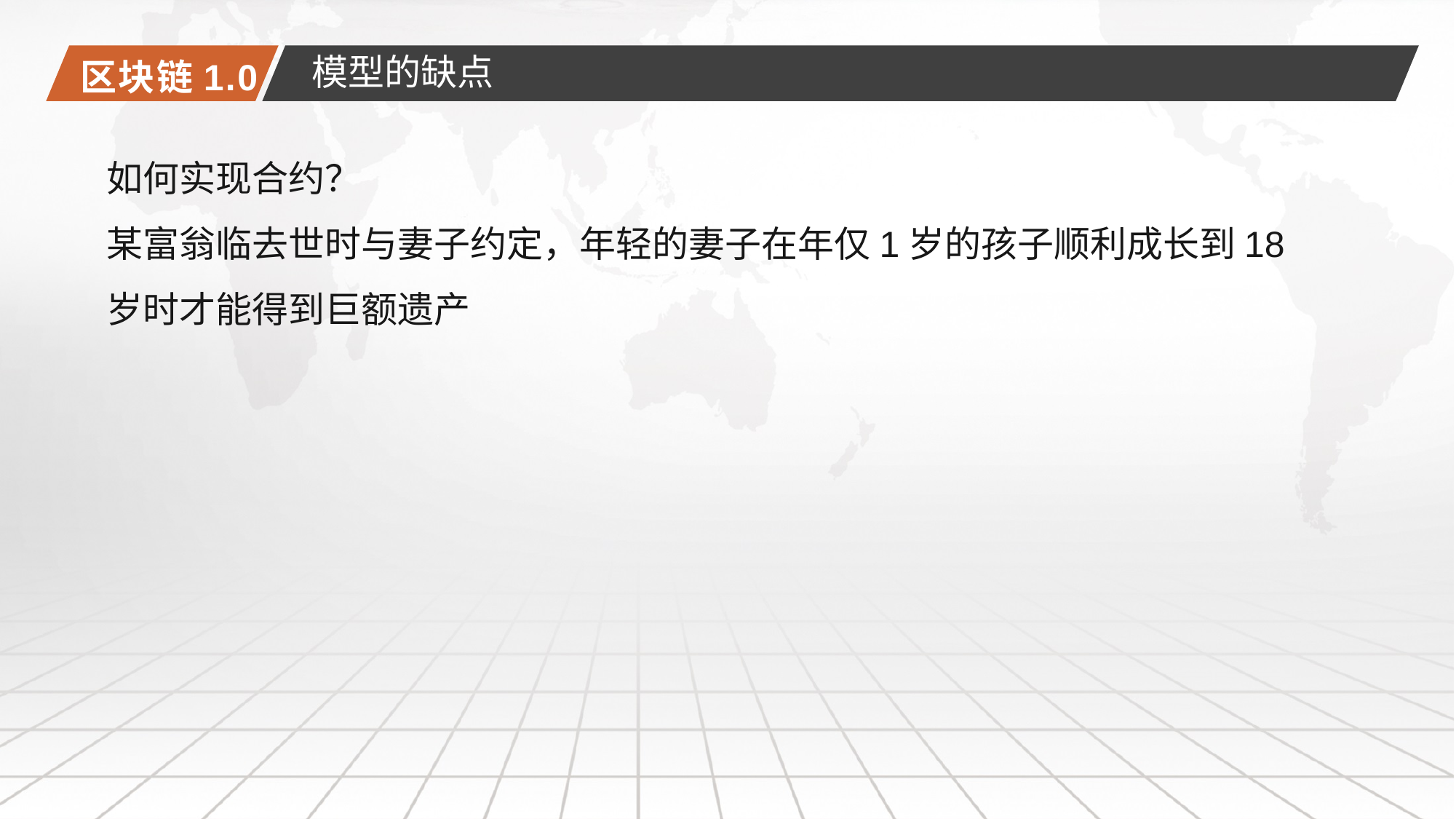

区块链1.0
模型的缺点
如何实现合约？
某富翁临去世时与妻子约定，年轻的妻子在年仅1岁的孩子顺利成长到18岁时才能得到巨额遗产